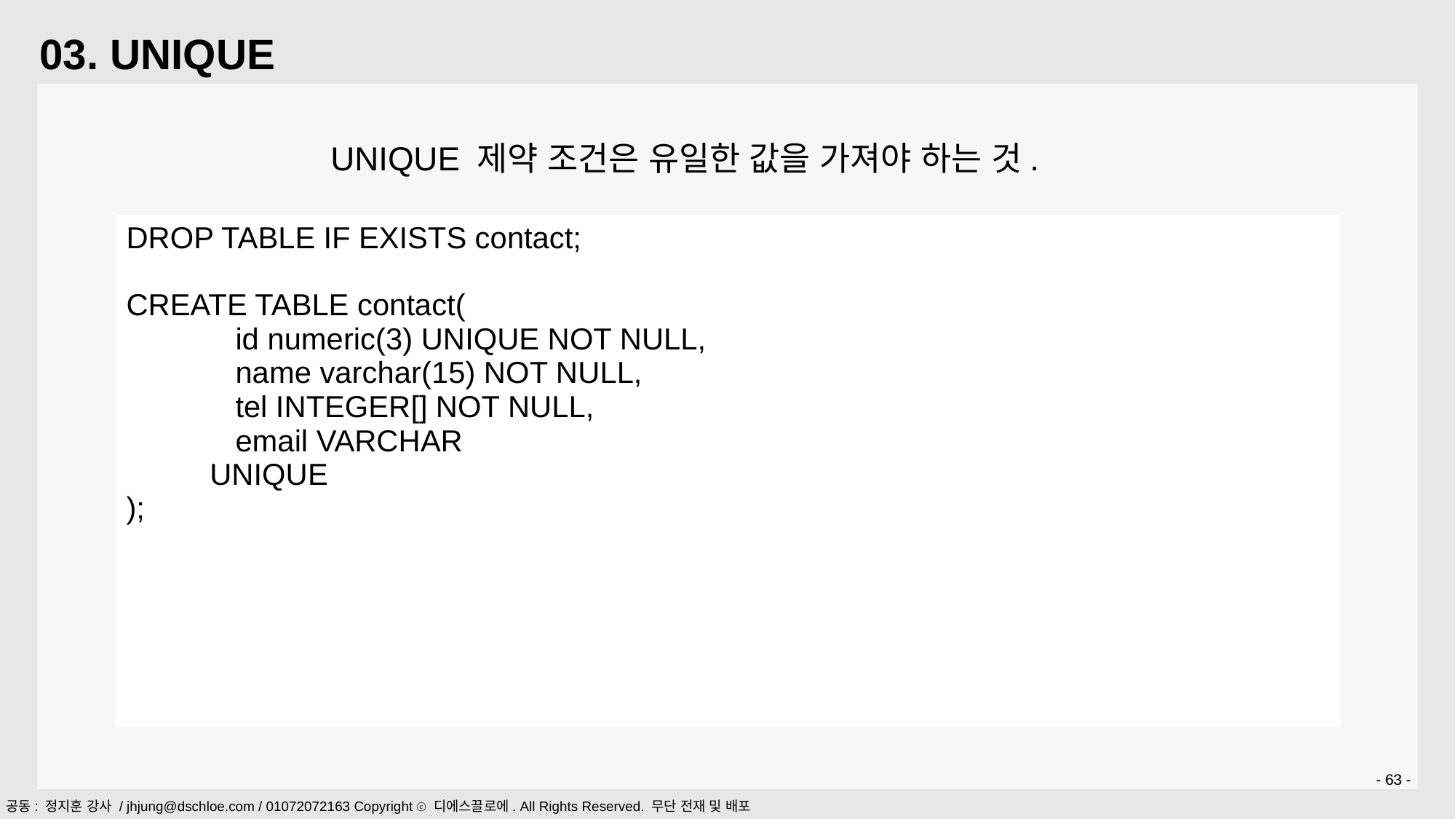

03. UNIQUE
UNIQUE 제약 조건은 유일한 값을 가져야 하는 것.
| DROP TABLE IF EXISTS contact; CREATE TABLE contact( id numeric(3) UNIQUE NOT NULL, name varchar(15) NOT NULL, tel INTEGER[] NOT NULL, email VARCHAR UNIQUE ); |
| --- |
- 63 -